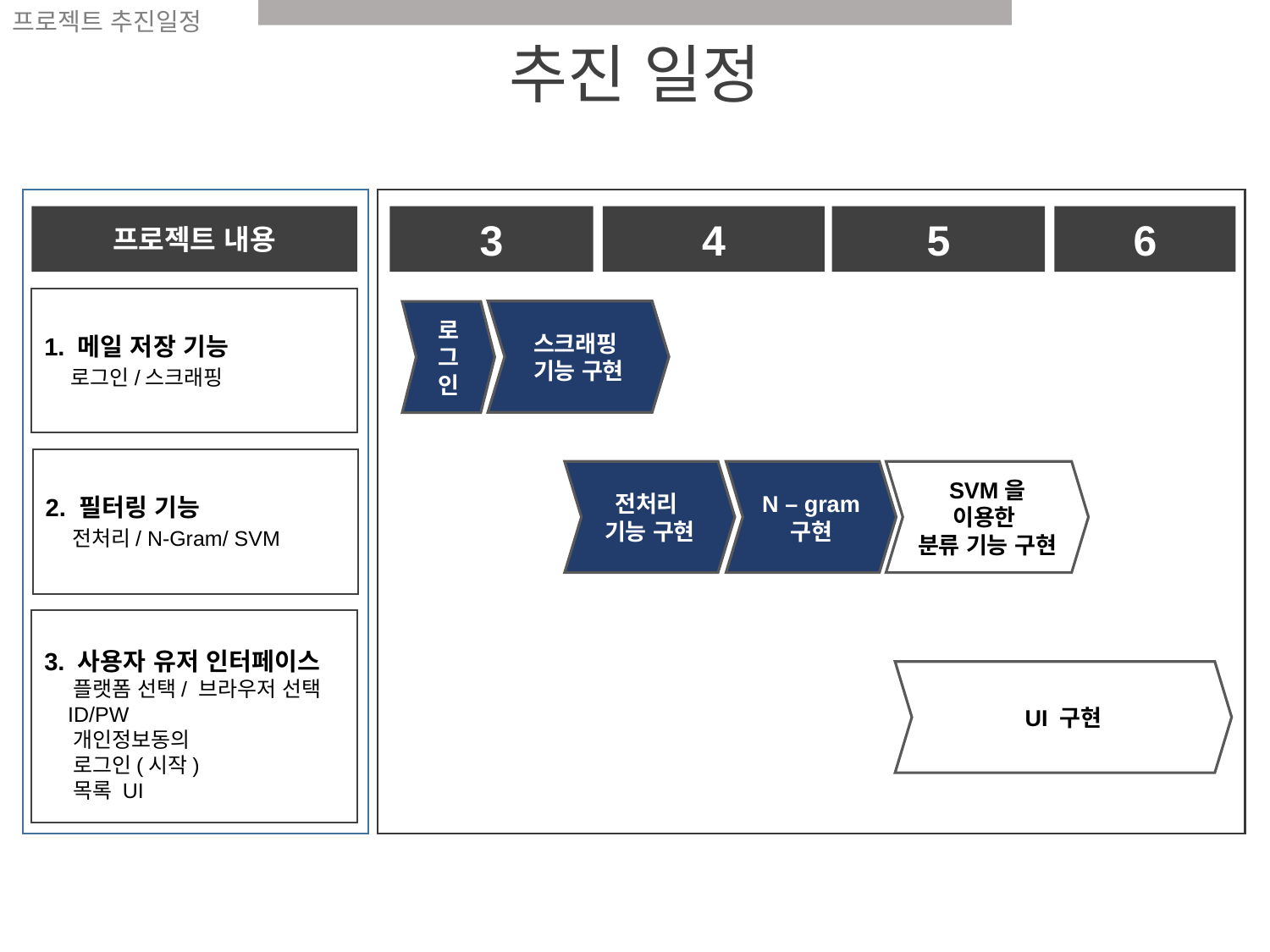

프로젝트 추진일정

# 추진 일정

프로젝트 내용
3
4
5
6
1. 메일 저장 기능
   로그인/스크래핑
스크래핑
기능 구현
로그인
2. 필터링 기능
   전처리/ N-Gram/ SVM
전처리
기능 구현
N – gram 구현
SVM을 이용한
분류 기능 구현
3. 사용자 유저 인터페이스
    플랫폼 선택/ 브라우저 선택
    ID/PW
    개인정보동의
    로그인(시작)
    목록 UI
UI 구현